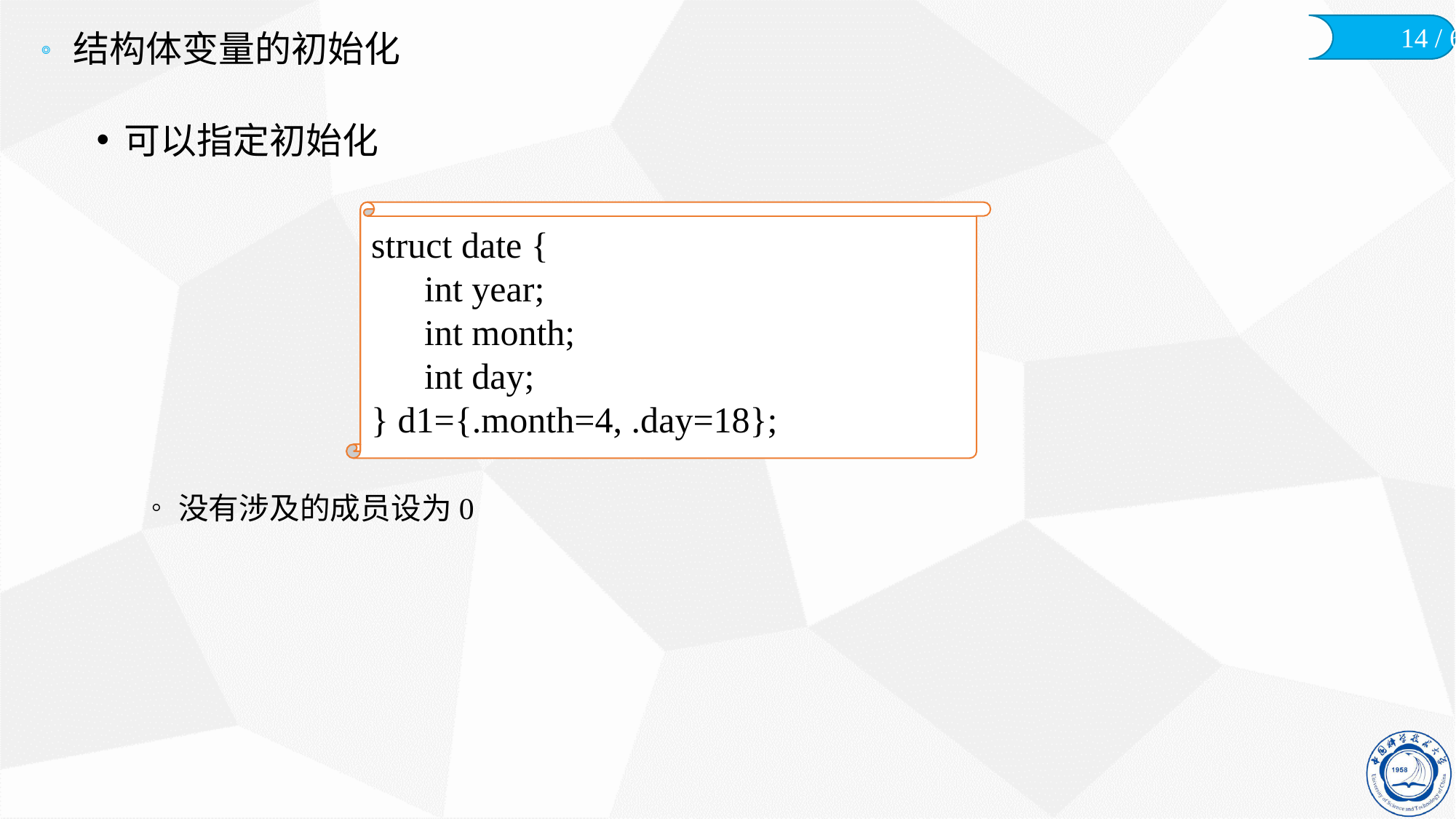

# 结构体变量的初始化
可以指定初始化

没有涉及的成员设为0
struct date {
	int year;
	int month;
	int day;
} d1={.month=4, .day=18};